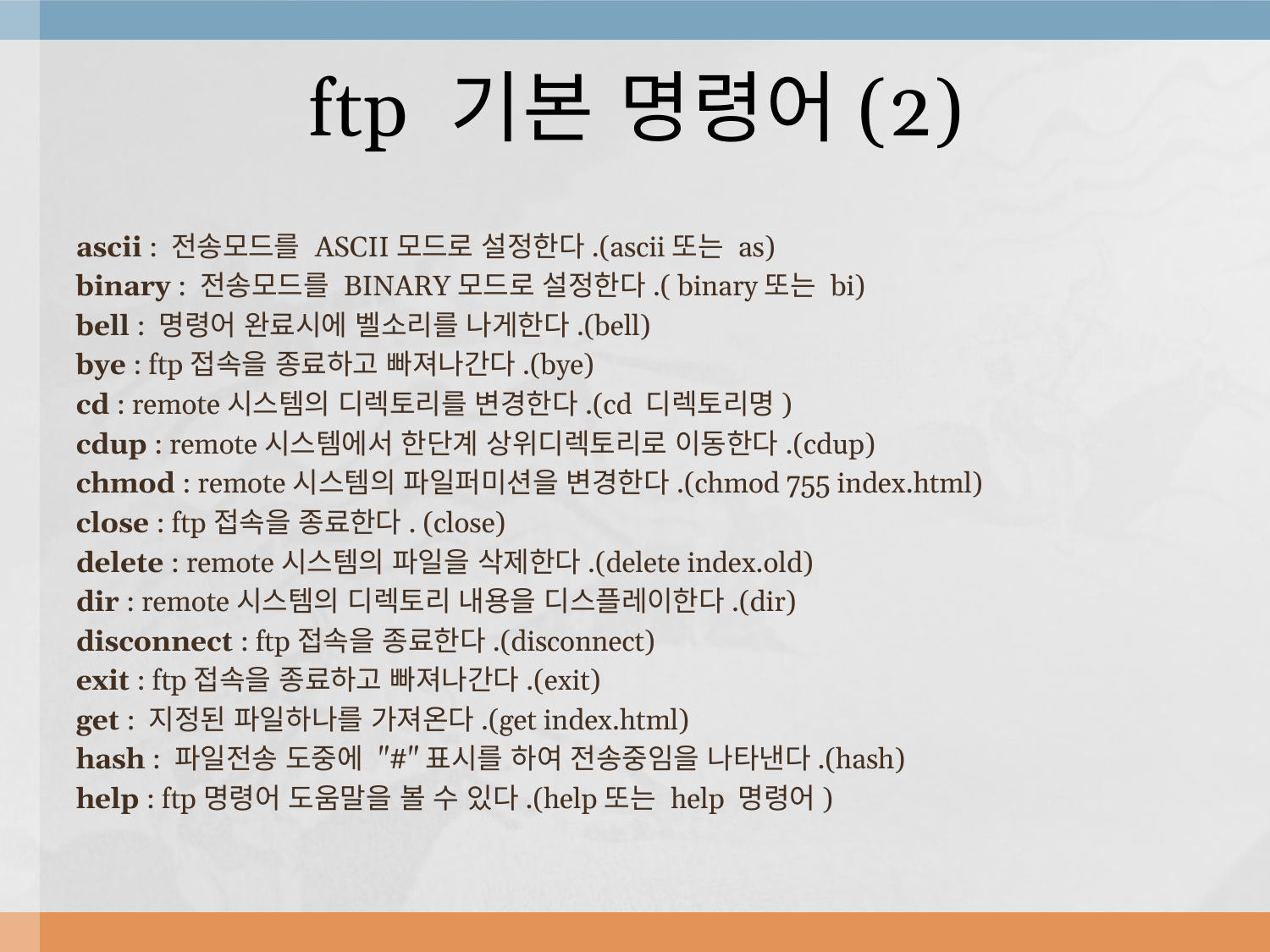

# ftp 기본 명령어(2)
ascii : 전송모드를 ASCII모드로 설정한다.(ascii또는 as)
binary : 전송모드를 BINARY모드로 설정한다.( binary또는 bi)
bell : 명령어 완료시에 벨소리를 나게한다.(bell)
bye : ftp접속을 종료하고 빠져나간다.(bye)
cd : remote시스템의 디렉토리를 변경한다.(cd 디렉토리명)
cdup : remote시스템에서 한단계 상위디렉토리로 이동한다.(cdup)
chmod : remote시스템의 파일퍼미션을 변경한다.(chmod 755 index.html)
close : ftp접속을 종료한다. (close)
delete : remote시스템의 파일을 삭제한다.(delete index.old)
dir : remote시스템의 디렉토리 내용을 디스플레이한다.(dir)
disconnect : ftp접속을 종료한다.(disconnect)
exit : ftp접속을 종료하고 빠져나간다.(exit)
get : 지정된 파일하나를 가져온다.(get index.html)
hash : 파일전송 도중에 "#"표시를 하여 전송중임을 나타낸다.(hash)
help : ftp명령어 도움말을 볼 수 있다.(help또는 help 명령어)